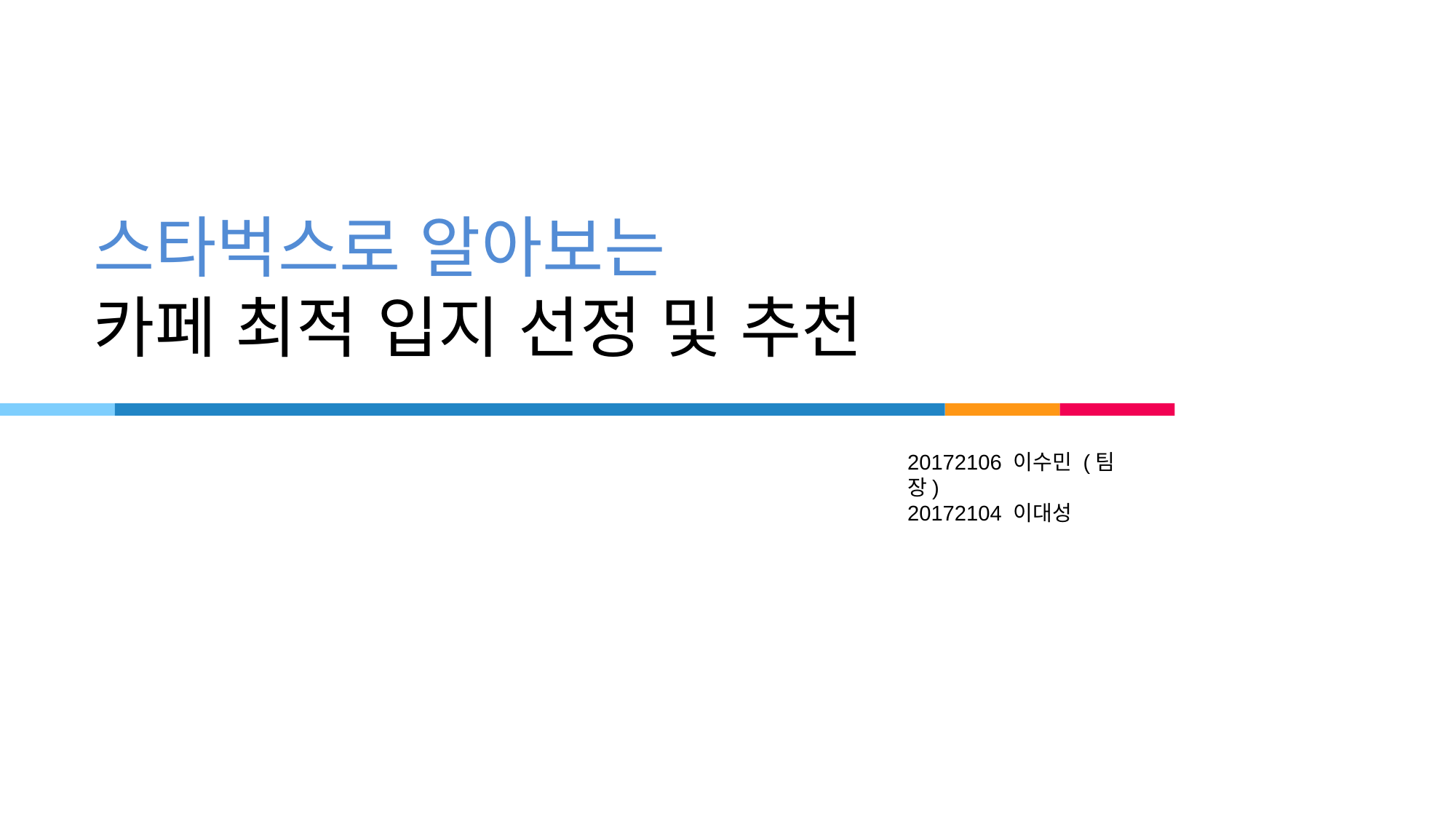

# 스타벅스로 알아보는 카페 최적 입지 선정 및 추천
20172106 이수민 (팀장)
20172104 이대성